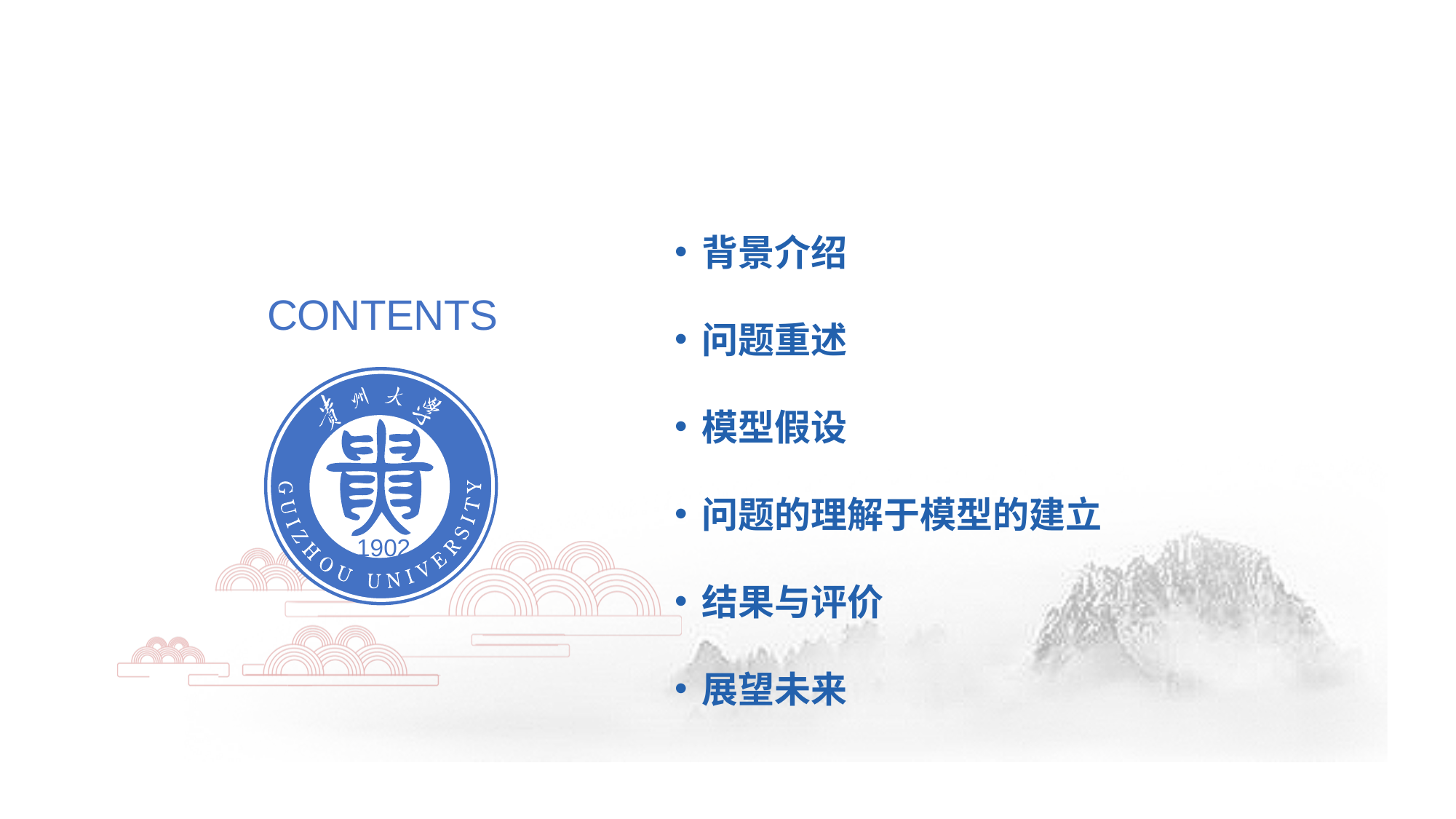

背景介绍
问题重述
模型假设
问题的理解于模型的建立
结果与评价
展望未来

2